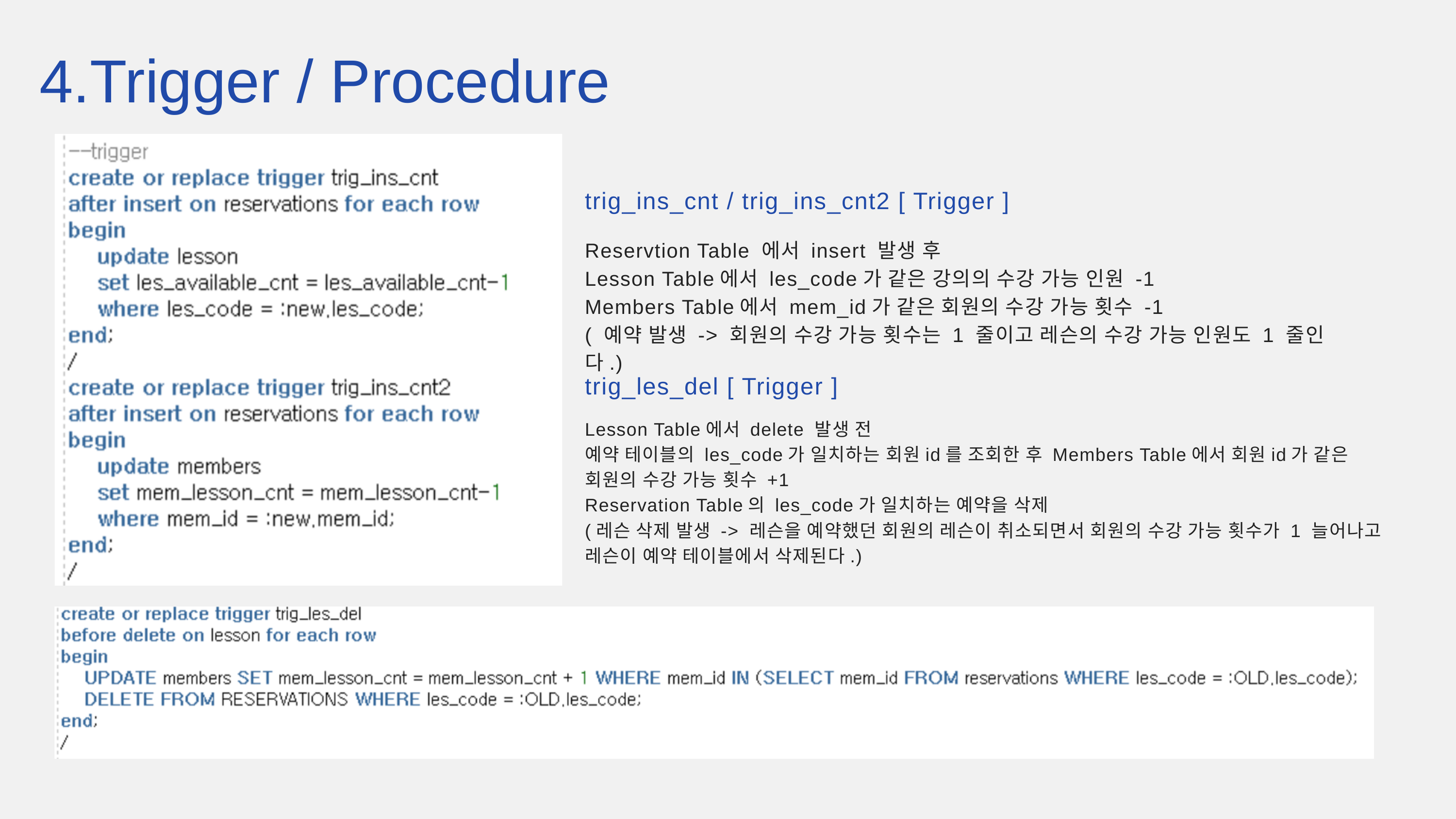

4.Trigger / Procedure

trig_ins_cnt / trig_ins_cnt2 [ Trigger ]
Reservtion Table 에서 insert 발생 후
Lesson Table에서 les_code가 같은 강의의 수강 가능 인원 -1
Members Table에서 mem_id가 같은 회원의 수강 가능 횟수 -1
( 예약 발생 -> 회원의 수강 가능 횟수는 1 줄이고 레슨의 수강 가능 인원도 1 줄인다.)
trig_les_del [ Trigger ]
Lesson Table에서 delete 발생 전
예약 테이블의 les_code가 일치하는 회원id를 조회한 후 Members Table에서 회원id가 같은
회원의 수강 가능 횟수 +1
Reservation Table의 les_code가 일치하는 예약을 삭제
(레슨 삭제 발생 -> 레슨을 예약했던 회원의 레슨이 취소되면서 회원의 수강 가능 횟수가 1 늘어나고
레슨이 예약 테이블에서 삭제된다.)